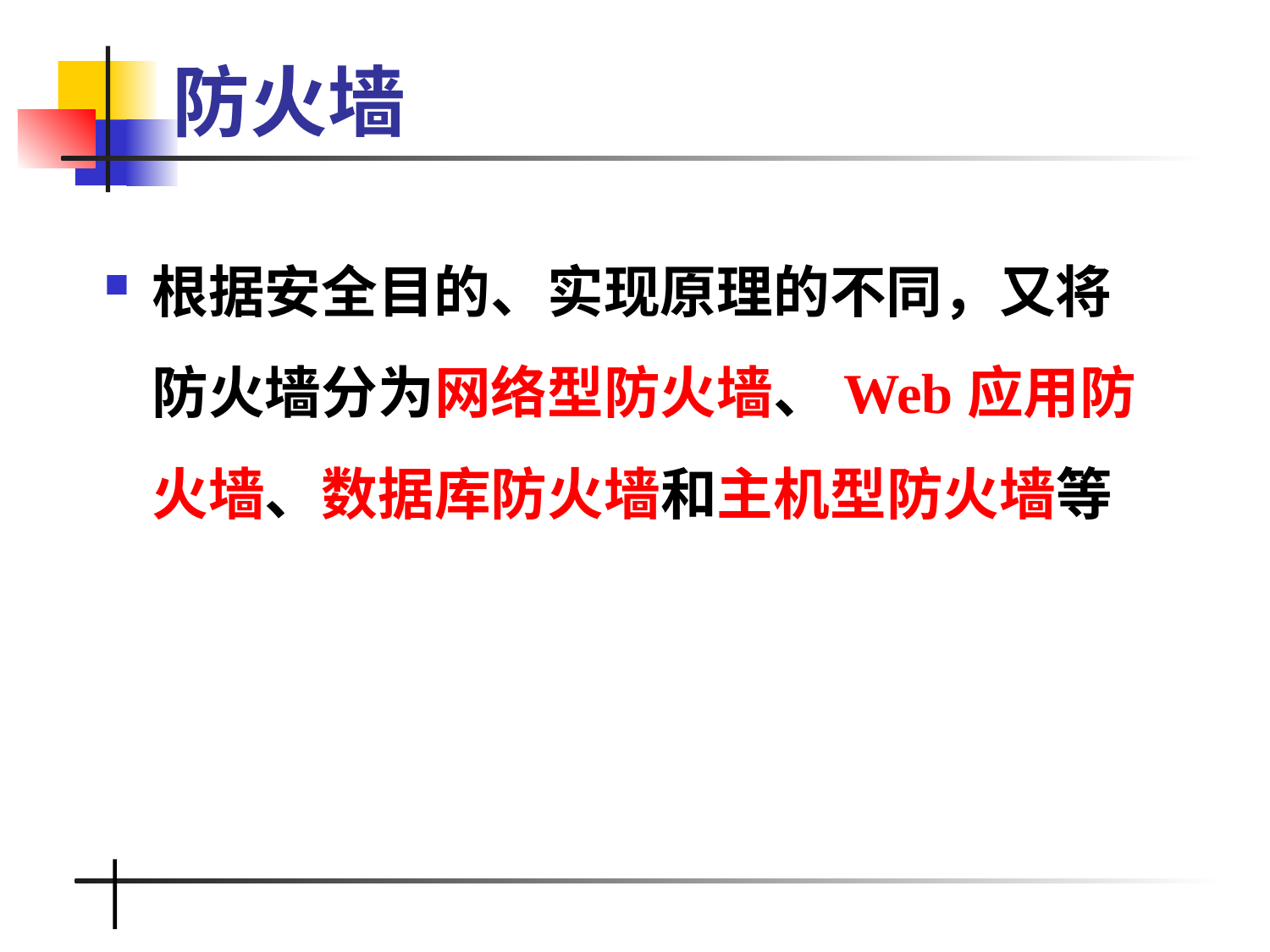

# 防火墙
根据安全目的、实现原理的不同，又将防火墙分为网络型防火墙、Web应用防火墙、数据库防火墙和主机型防火墙等